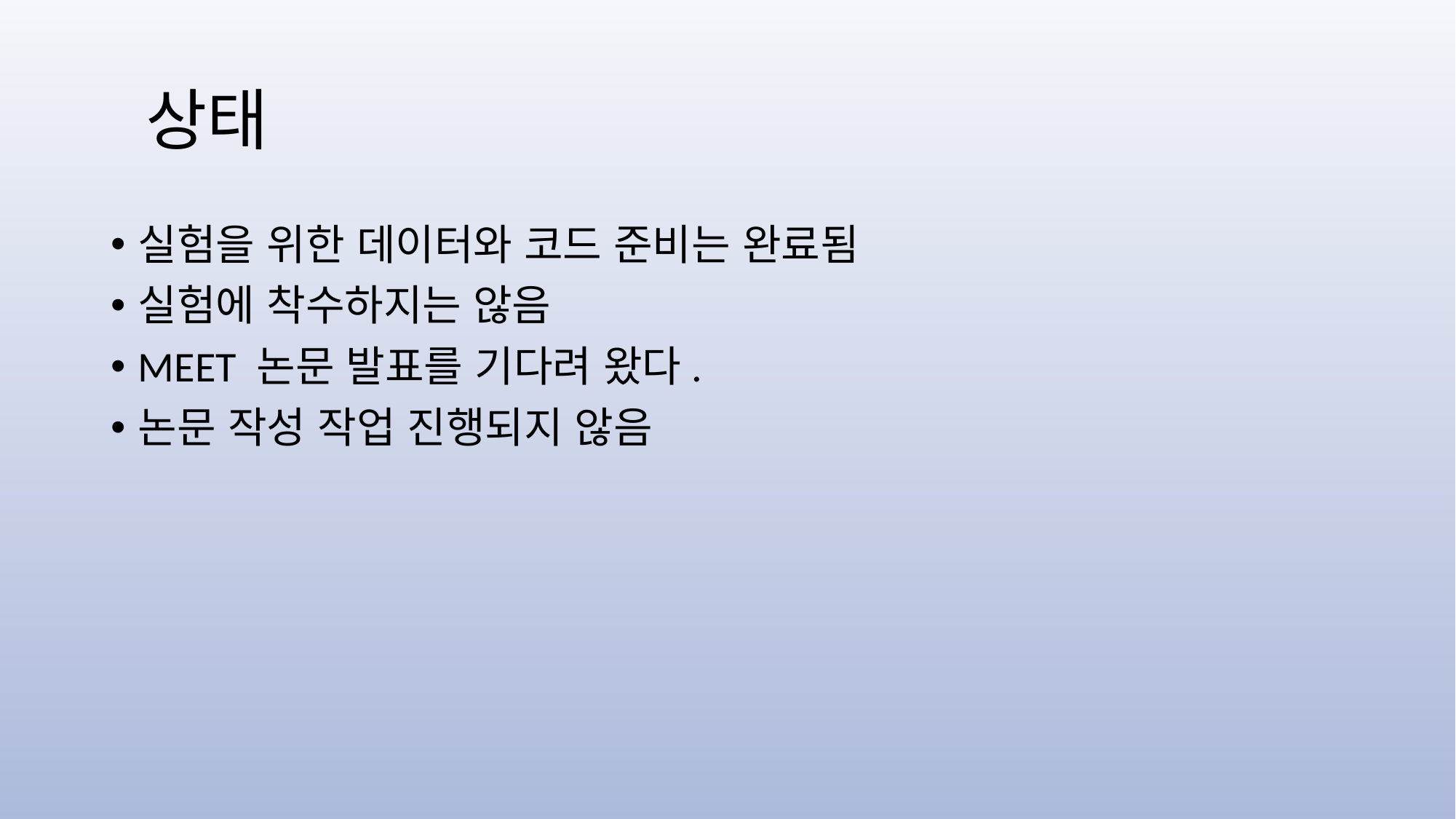

# 상태
실험을 위한 데이터와 코드 준비는 완료됨
실험에 착수하지는 않음
MEET 논문 발표를 기다려 왔다.
논문 작성 작업 진행되지 않음